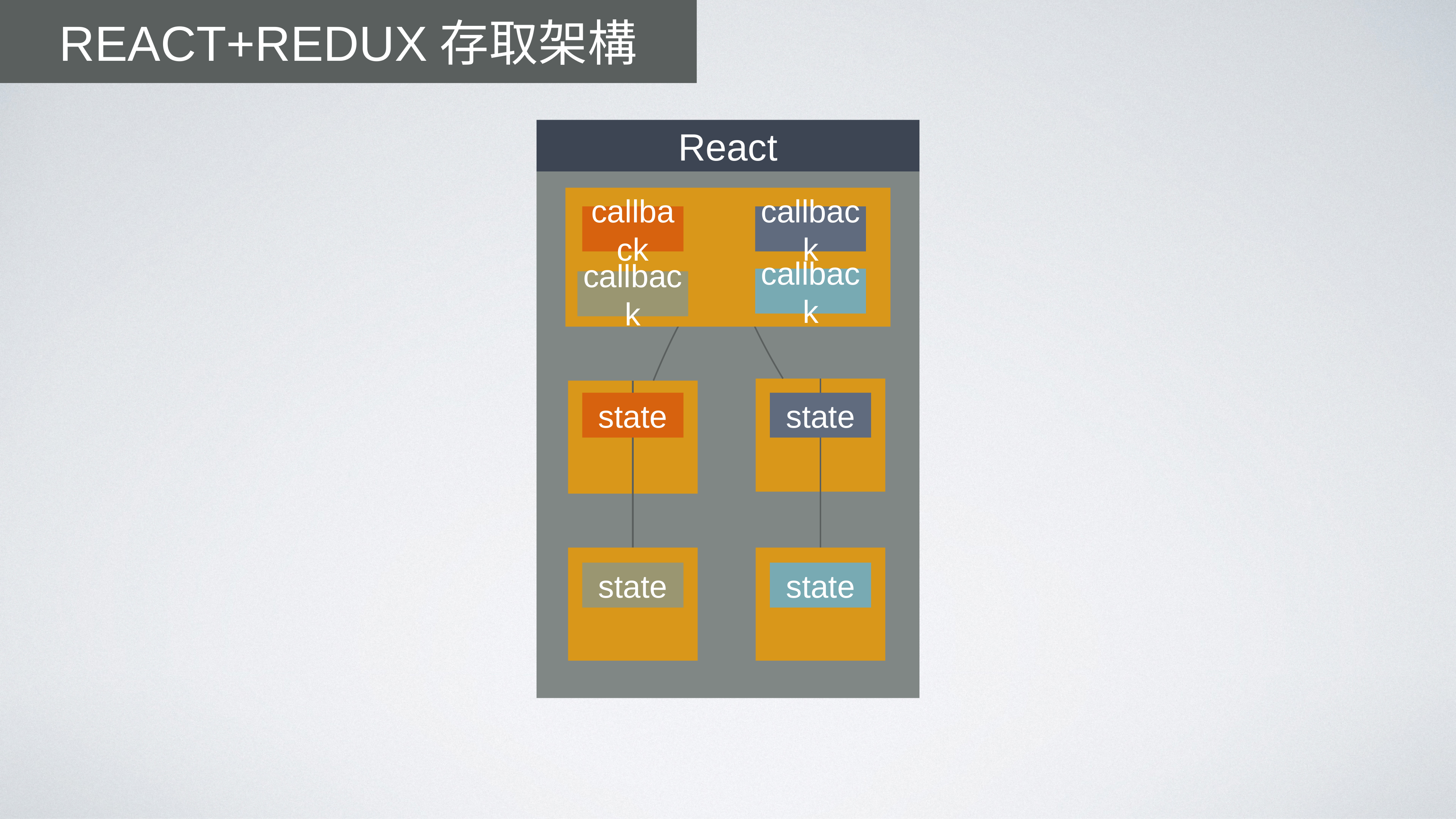

22
# React+ReduX存取架構
React

callback
callback

callback
callback

state
state

state
state